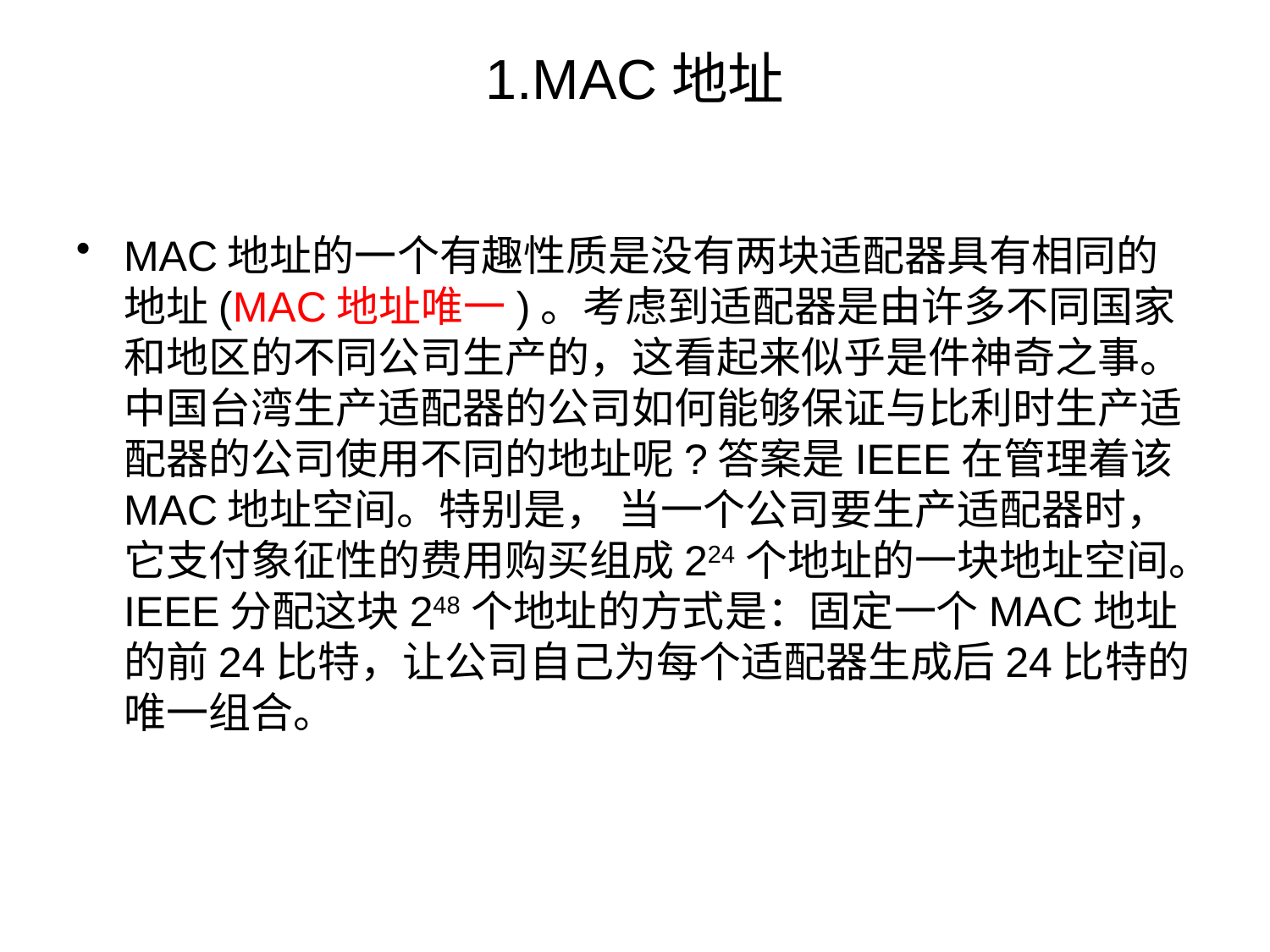

# 1.MAC地址
MAC地址的一个有趣性质是没有两块适配器具有相同的地址(MAC地址唯一)。考虑到适配器是由许多不同国家和地区的不同公司生产的，这看起来似乎是件神奇之事。中国台湾生产适配器的公司如何能够保证与比利时生产适配器的公司使用不同的地址呢?答案是IEEE在管理着该MAC地址空间。特别是， 当一个公司要生产适配器时，它支付象征性的费用购买组成224个地址的一块地址空间。IEEE分配这块248个地址的方式是：固定一个MAC地址的前24比特，让公司自己为每个适配器生成后24比特的唯一组合。